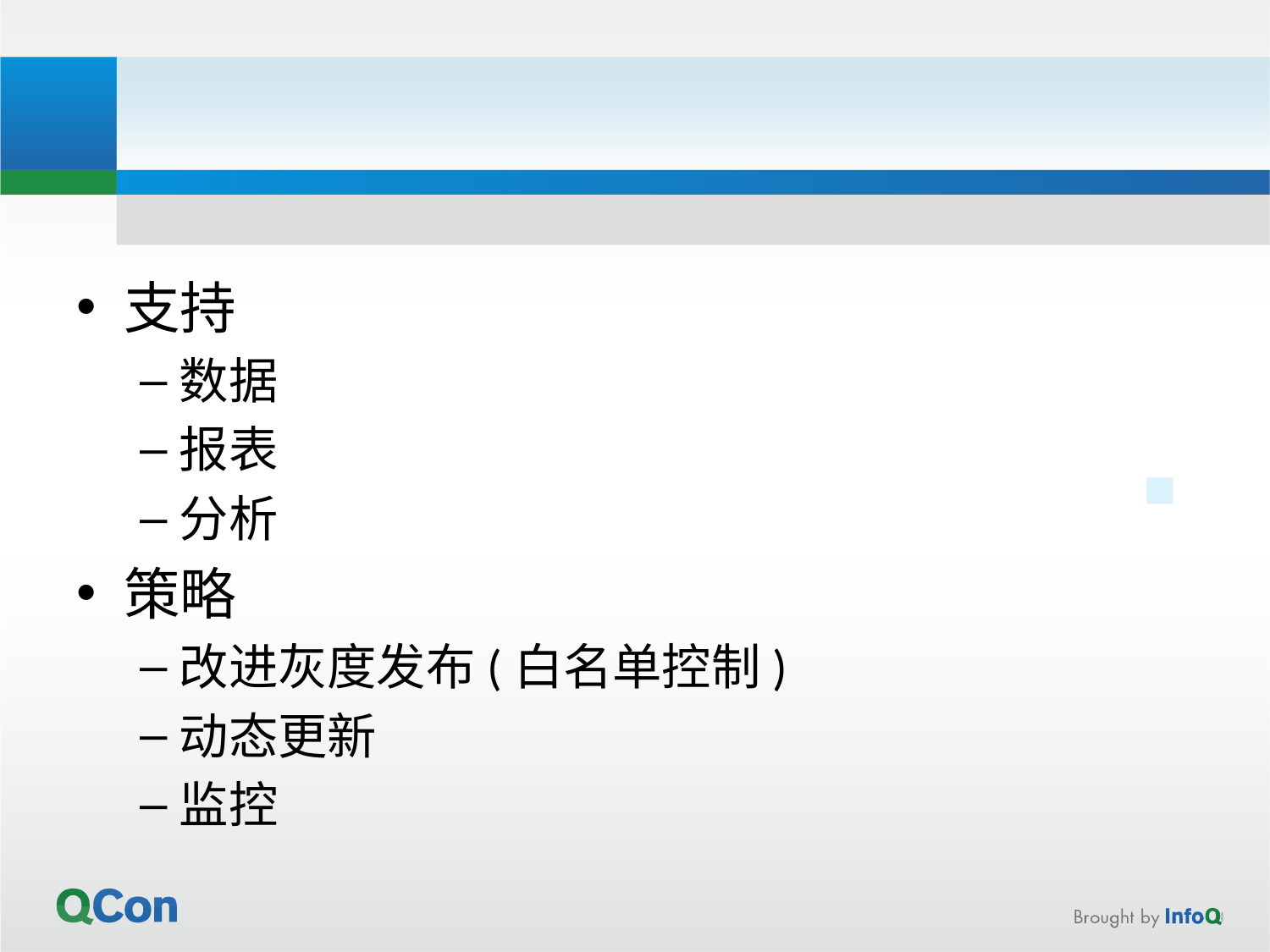

支持
数据
报表
分析
策略
改进灰度发布(白名单控制)
动态更新
监控